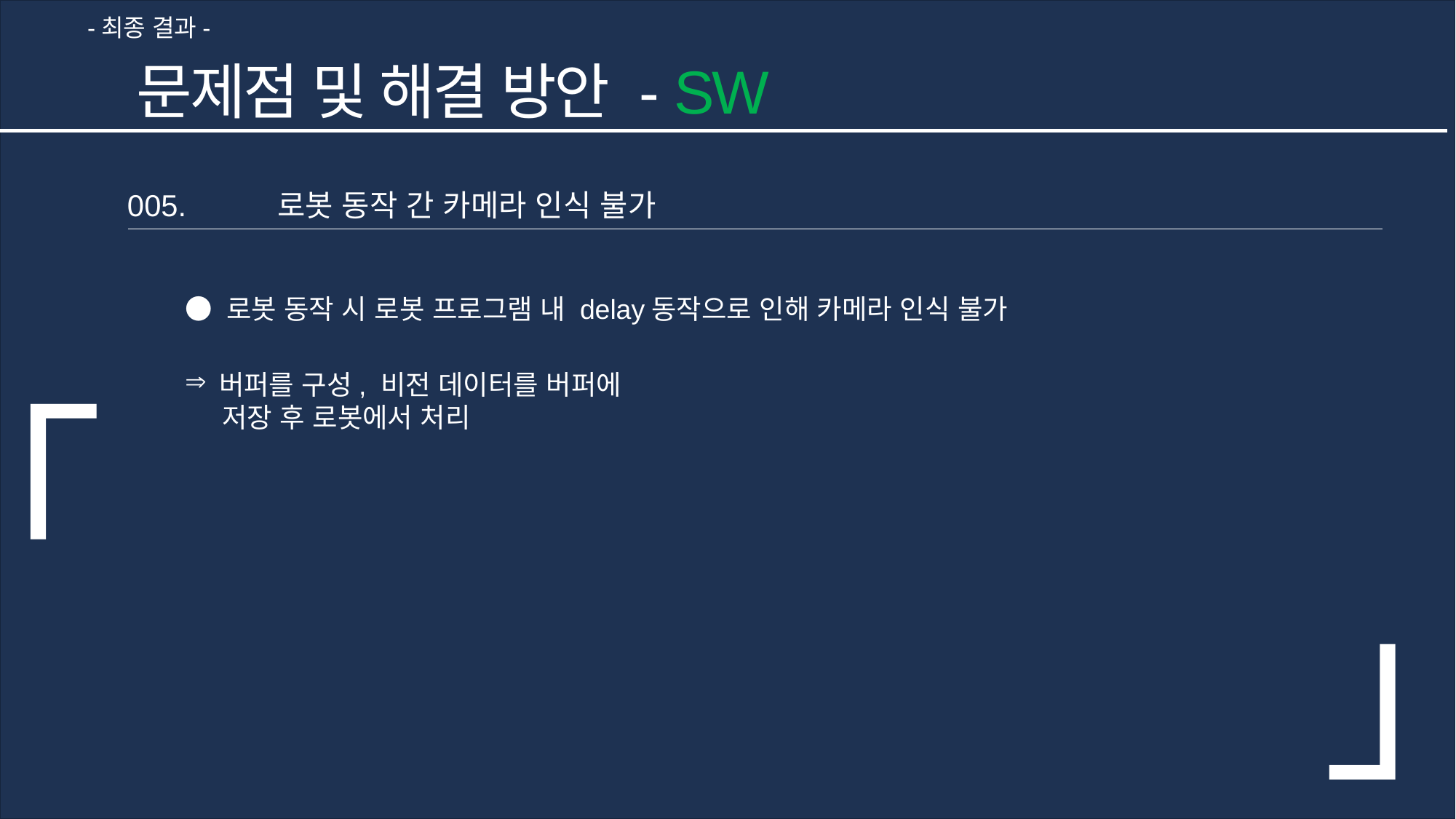

-최종 결과-
문제점 및 해결 방안 - SW
 「
005.          로봇 동작 간 카메라 인식 불가
● 로봇 동작 시 로봇 프로그램 내 delay동작으로 인해 카메라 인식 불가
버퍼를 구성, 비전 데이터를 버퍼에
    저장 후 로봇에서 처리
」